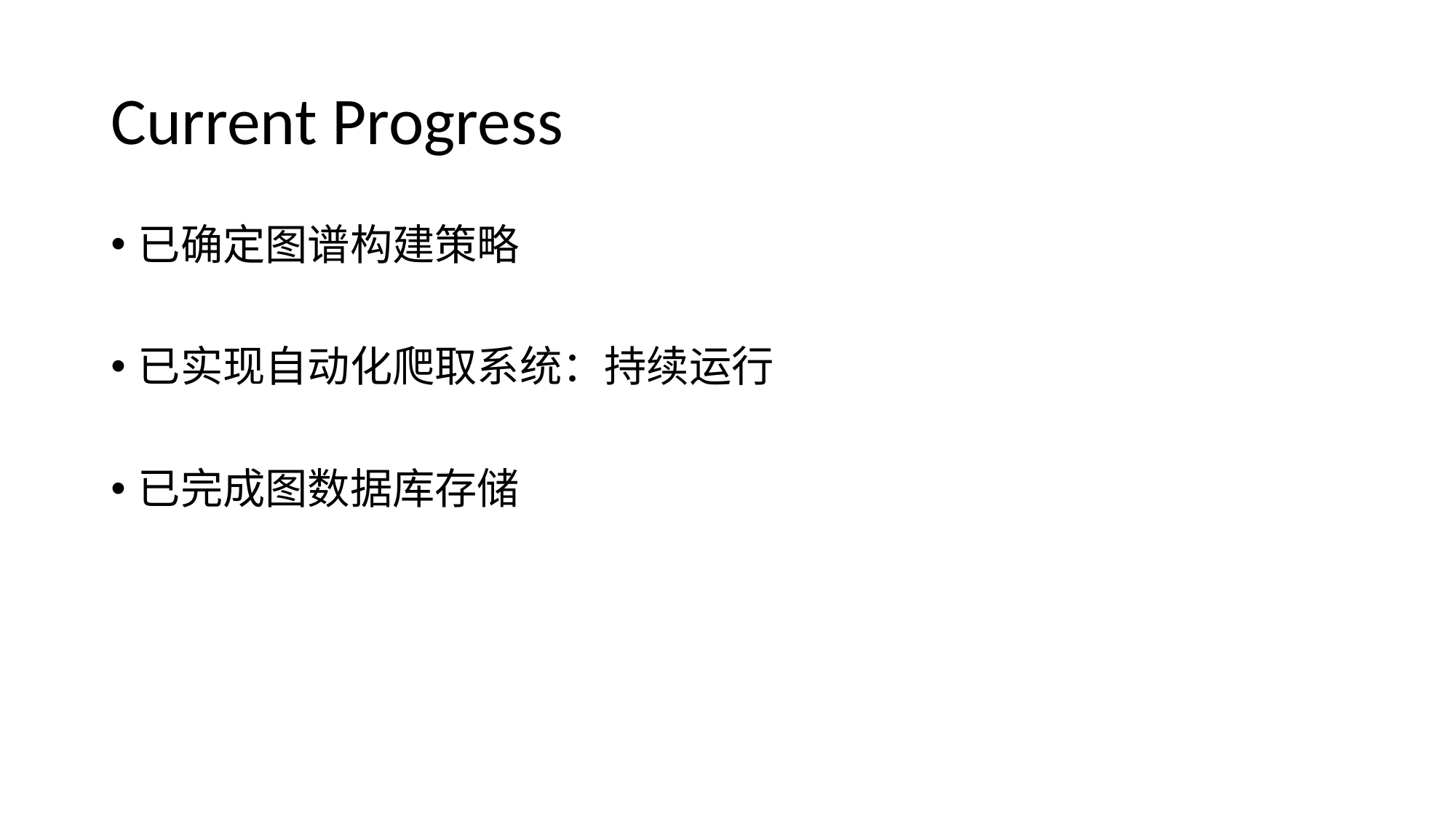

# Current Progress
已确定图谱构建策略

已实现自动化爬取系统：持续运行

已完成图数据库存储